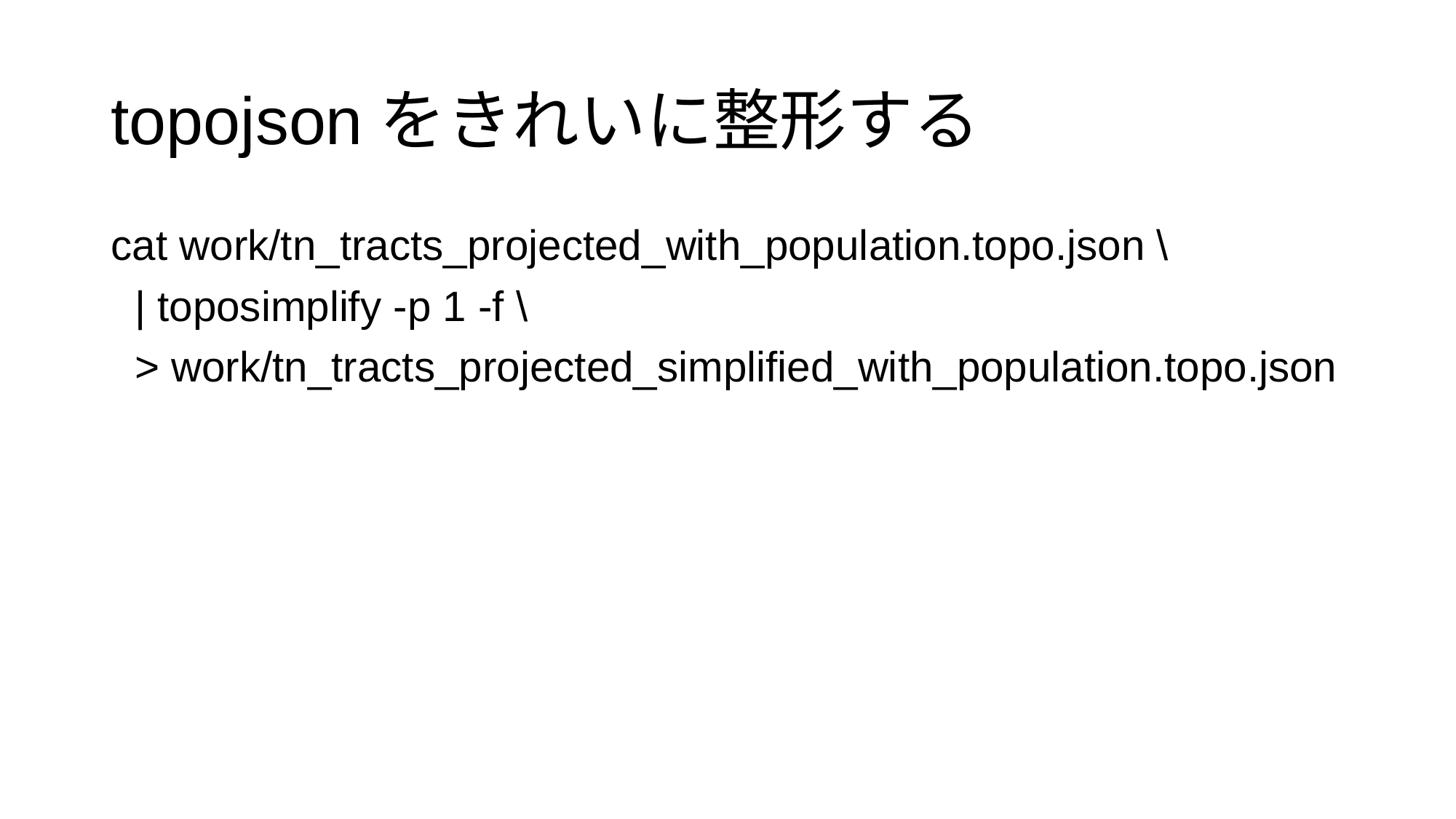

# topojsonをきれいに整形する
cat work/tn_tracts_projected_with_population.topo.json \
  | toposimplify -p 1 -f \
  > work/tn_tracts_projected_simplified_with_population.topo.json